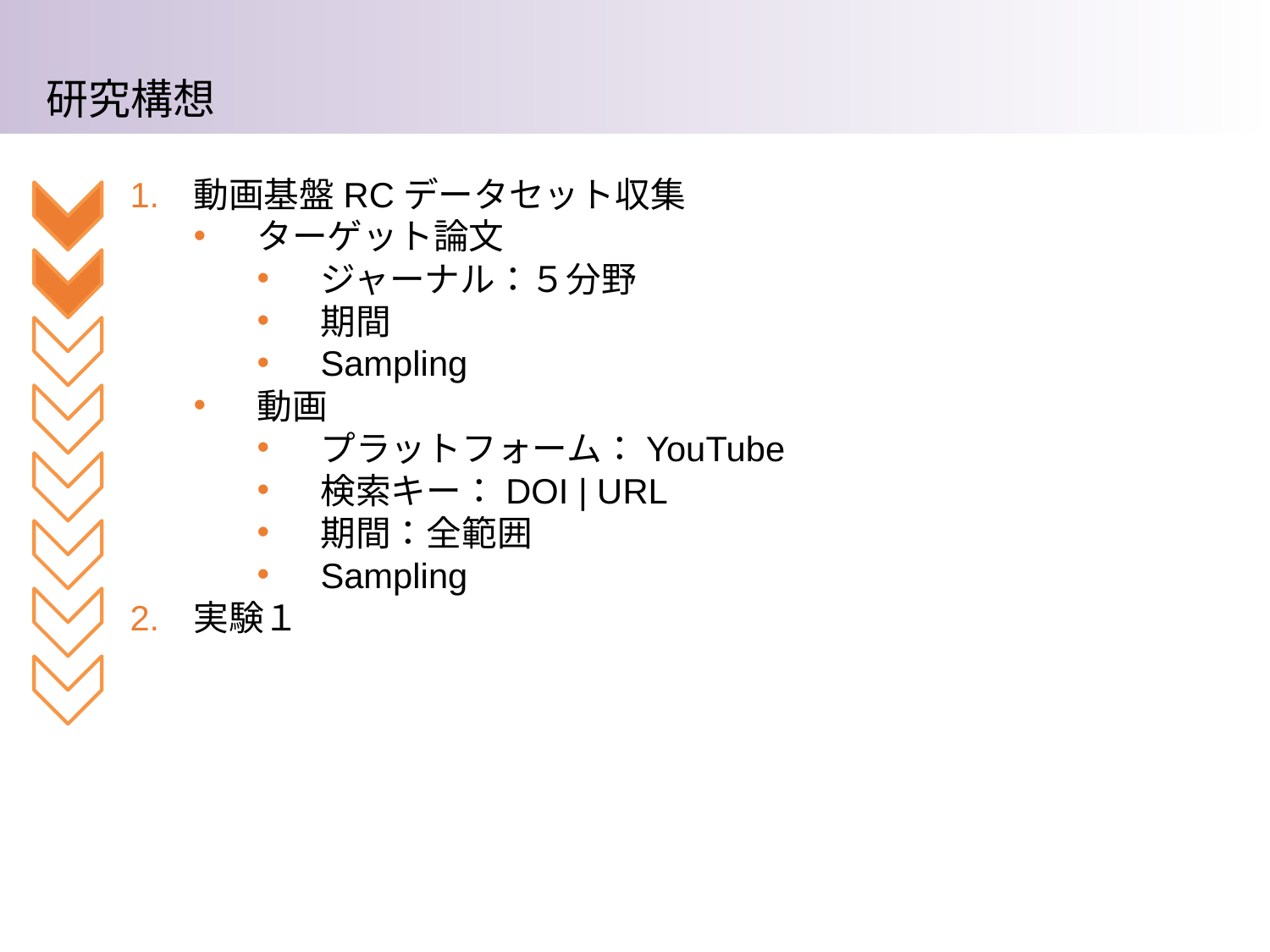

研究構想
動画基盤RCデータセット収集
ターゲット論文
ジャーナル：５分野
期間
Sampling
動画
プラットフォーム：YouTube
検索キー：DOI | URL
期間：全範囲
Sampling
実験１